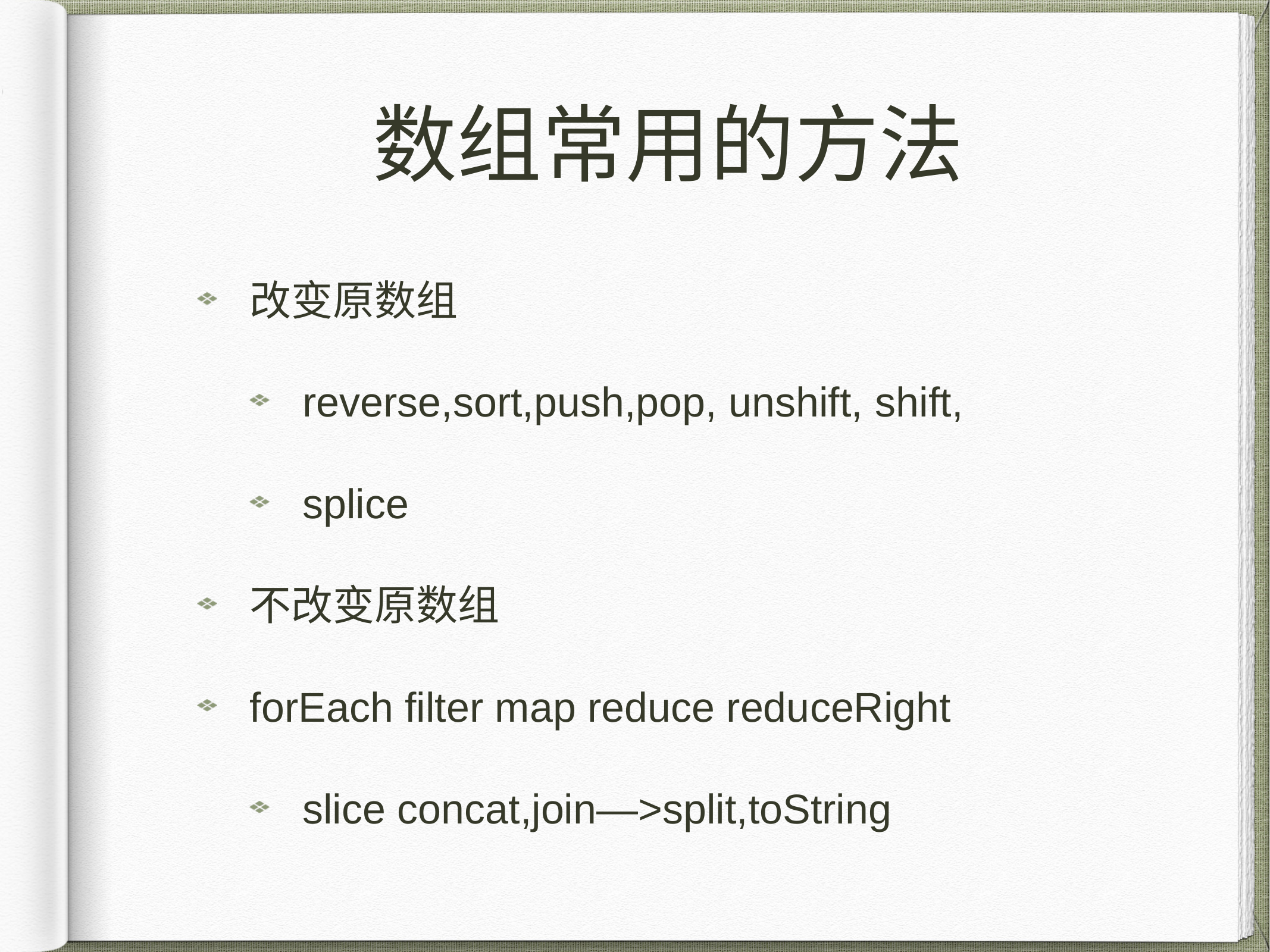

# 数组常用的方法
改变原数组
reverse,sort,push,pop, unshift, shift,
splice
不改变原数组
forEach filter map reduce reduceRight
slice concat,join—>split,toString